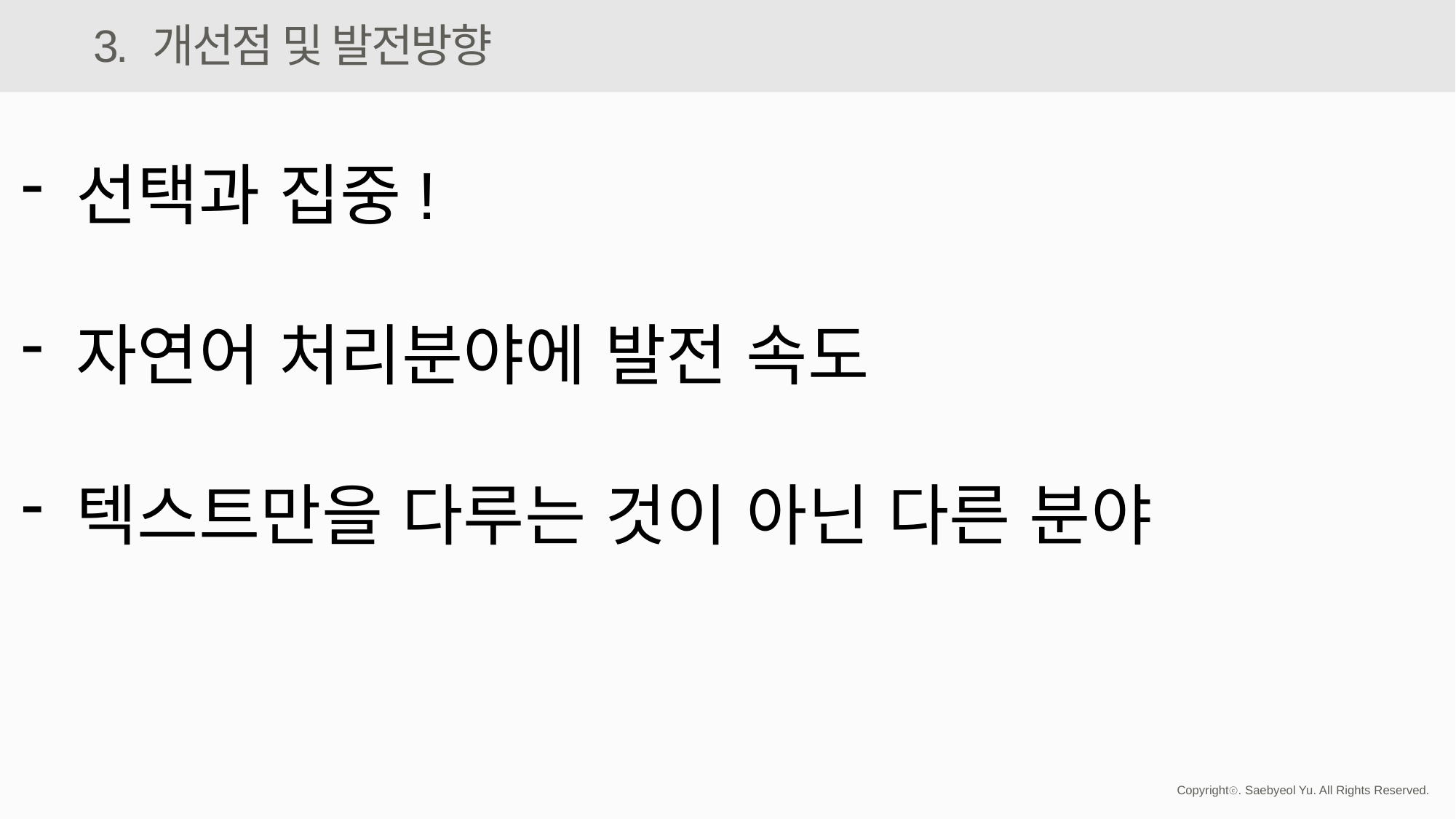

3. 개선점 및 발전방향
선택과 집중!

자연어 처리분야에 발전 속도

텍스트만을 다루는 것이 아닌 다른 분야